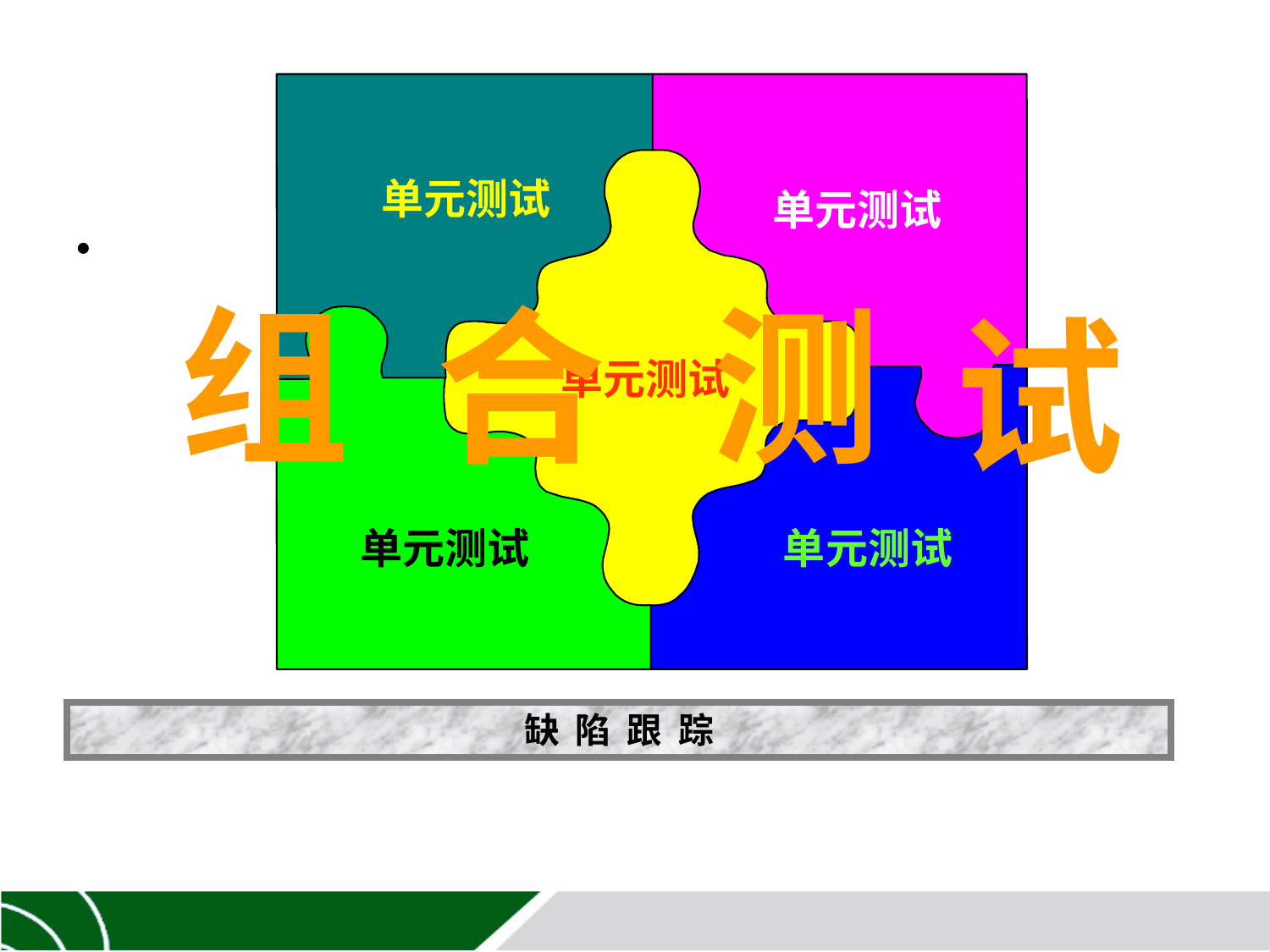

#

单元测试

单元测试

单元测试

组
合
测
试

单元测试

单元测试
缺  陷  跟  踪